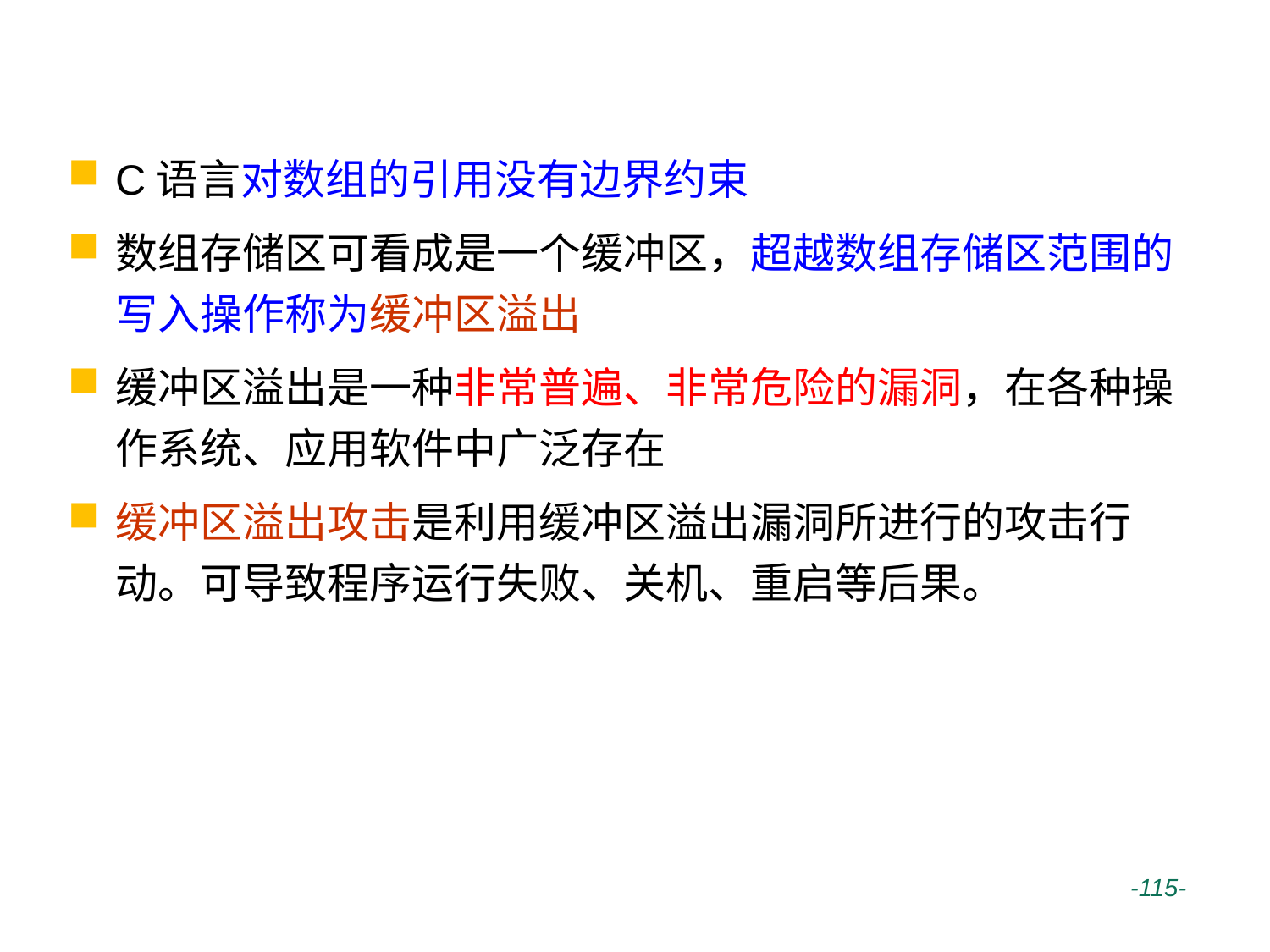

# 越界访问和缓冲区溢出
C语言对数组的引用没有边界约束
数组存储区可看成是一个缓冲区，超越数组存储区范围的写入操作称为缓冲区溢出
缓冲区溢出是一种非常普遍、非常危险的漏洞，在各种操作系统、应用软件中广泛存在
缓冲区溢出攻击是利用缓冲区溢出漏洞所进行的攻击行动。可导致程序运行失败、关机、重启等后果。

 -115-